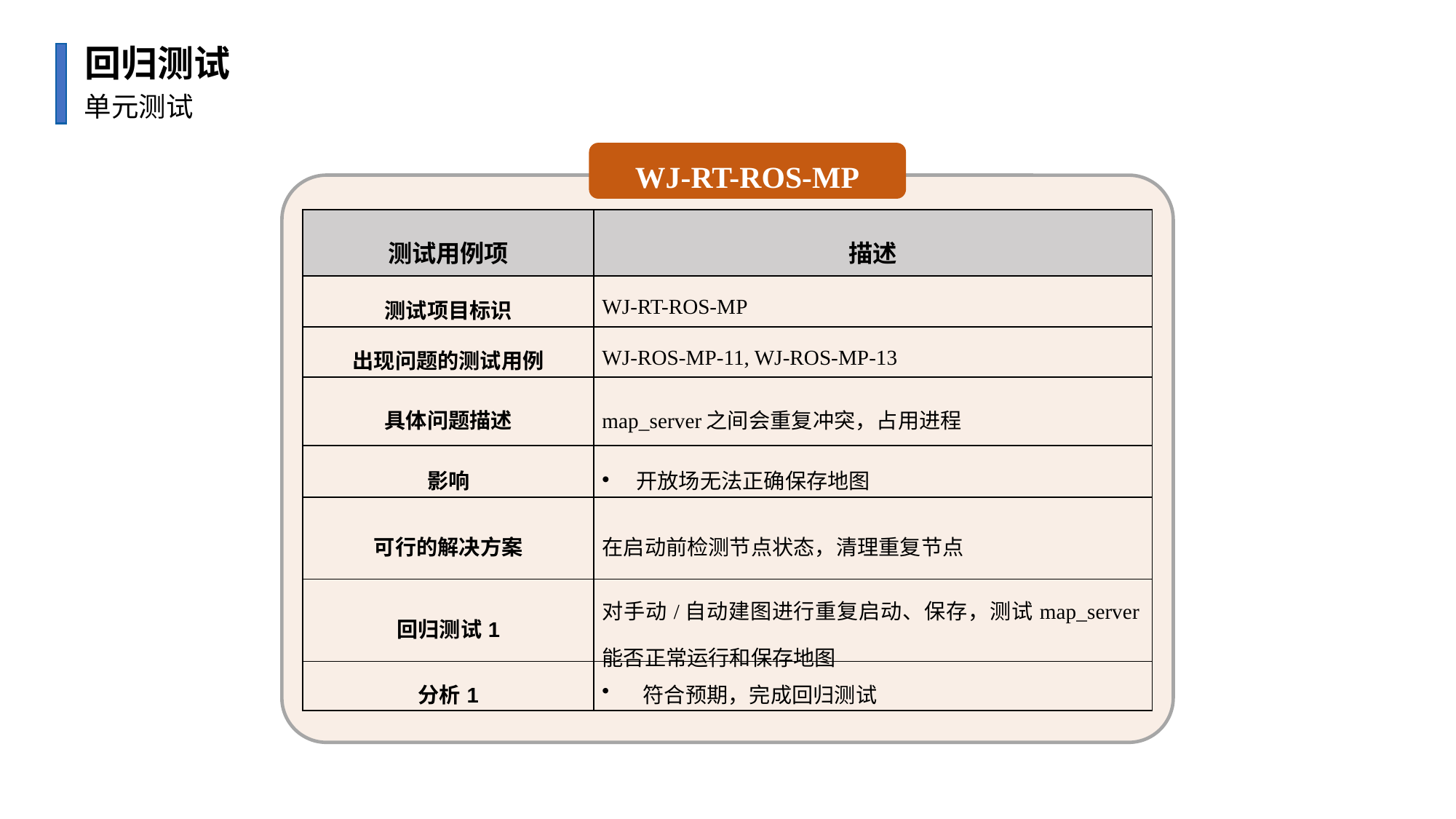

回归测试

单元测试
WJ-RT-ROS-MP

| 测试用例项 | 描述 |
| --- | --- |
| 测试项目标识 | WJ-RT-ROS-MP |
| 出现问题的测试用例 | WJ-ROS-MP-11, WJ-ROS-MP-13 |
| 具体问题描述 | map\_server之间会重复冲突，占用进程 |
| 影响 | 开放场无法正确保存地图 |
| 可行的解决方案 | 在启动前检测节点状态，清理重复节点 |
| 回归测试1 | 对手动/自动建图进行重复启动、保存，测试map\_server能否正常运行和保存地图 |
| 分析1 | 符合预期，完成回归测试 |